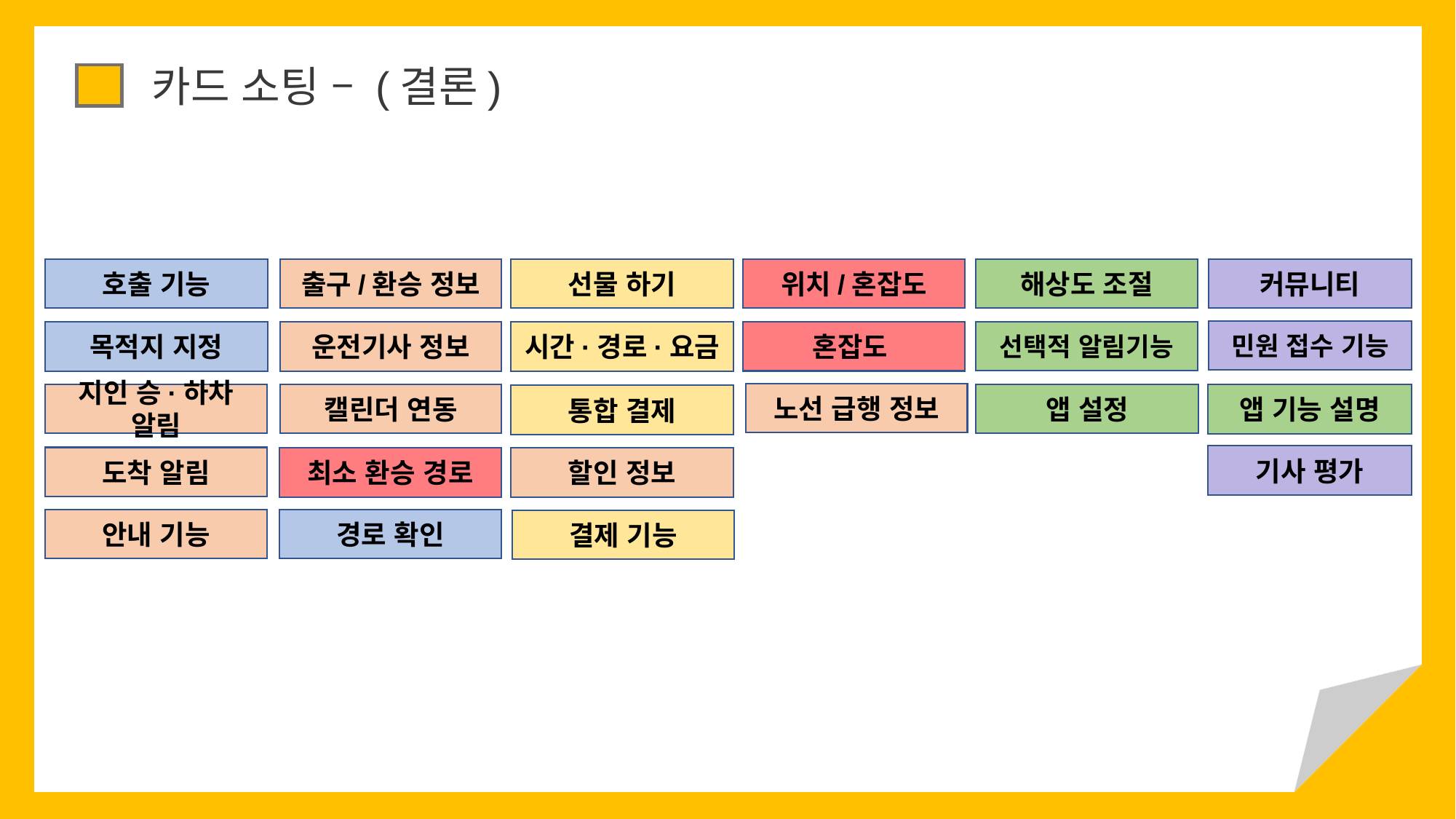

카드 소팅 – (결론)

출구/환승 정보
선물 하기
위치/혼잡도
해상도 조절
커뮤니티
호출 기능
민원 접수 기능
선택적 알림기능
혼잡도
시간·경로·요금
운전기사 정보
목적지 지정
노선 급행 정보
지인 승·하차 알림
캘린더 연동
앱 설정
앱 기능 설명
통합 결제
기사 평가
도착 알림
최소 환승 경로
할인 정보
경로 확인
안내 기능
결제 기능